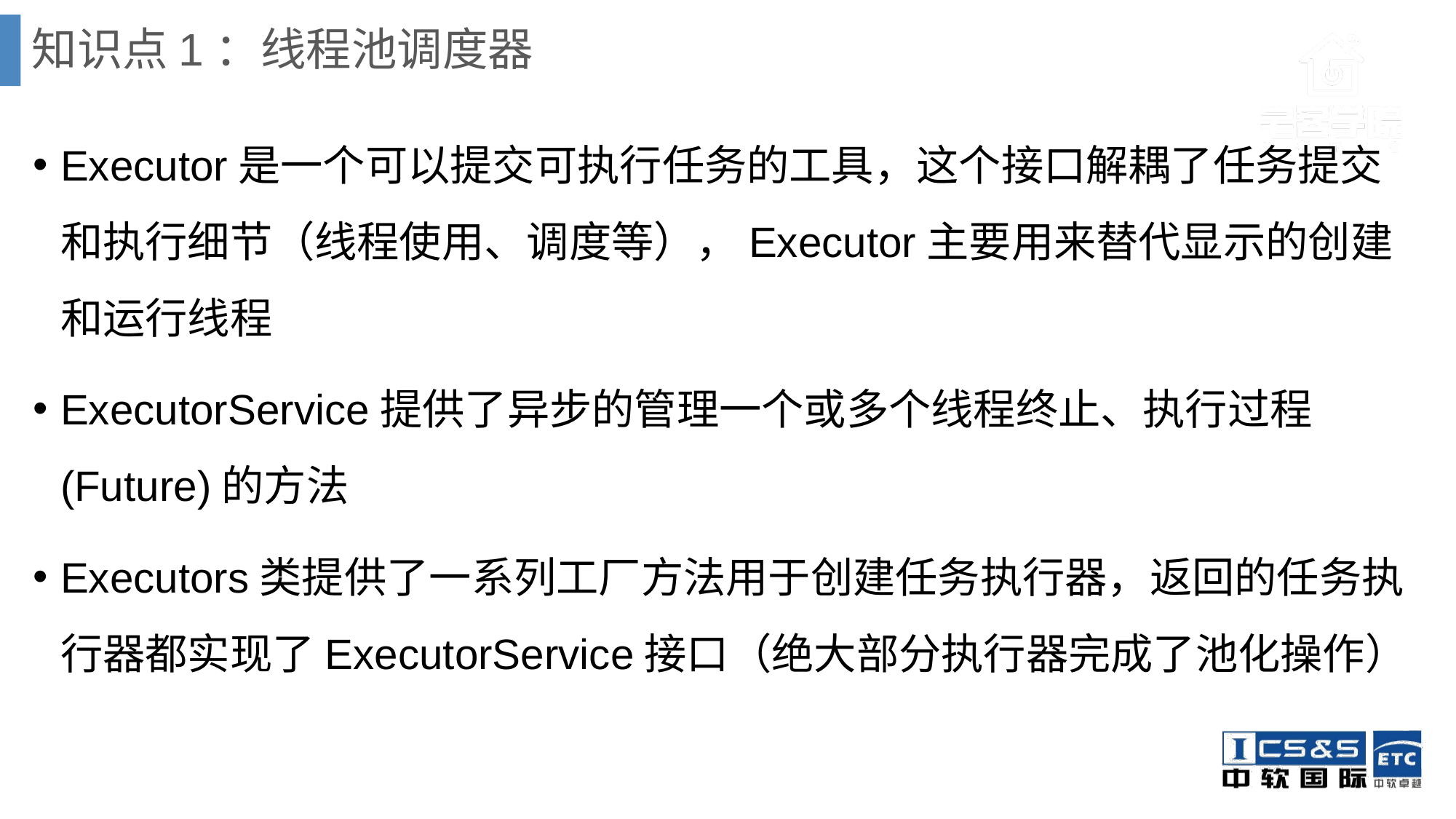

# 知识点1：线程池调度器
Executor是一个可以提交可执行任务的工具，这个接口解耦了任务提交和执行细节（线程使用、调度等），Executor主要用来替代显示的创建和运行线程
ExecutorService提供了异步的管理一个或多个线程终止、执行过程(Future)的方法
Executors类提供了一系列工厂方法用于创建任务执行器，返回的任务执行器都实现了ExecutorService接口（绝大部分执行器完成了池化操作）